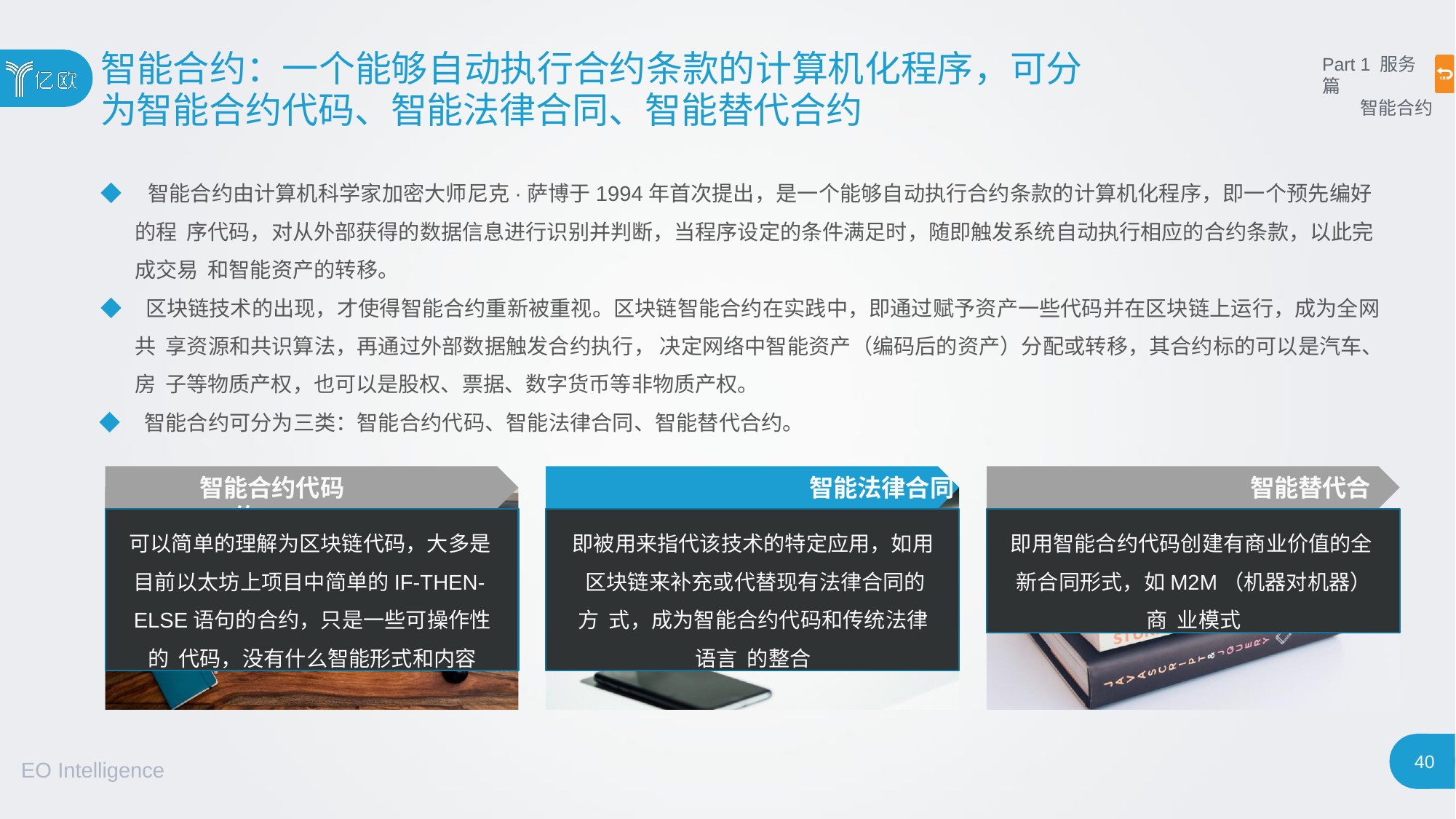

# 智能合约：一个能够自动执行合约条款的计算机化程序，可分
为智能合约代码、智能法律合同、智能替代合约
Part 1 服务篇
智能合约

◆ 智能合约由计算机科学家加密大师尼克·萨博于1994年首次提出，是一个能够自动执行合约条款的计算机化程序，即一个预先编好的程  序代码，对从外部获得的数据信息进行识别并判断，当程序设定的条件满足时，随即触发系统自动执行相应的合约条款，以此完成交易  和智能资产的转移。
◆ 区块链技术的出现，才使得智能合约重新被重视。区块链智能合约在实践中，即通过赋予资产一些代码并在区块链上运行，成为全网共  享资源和共识算法，再通过外部数据触发合约执行， 决定网络中智能资产（编码后的资产）分配或转移，其合约标的可以是汽车、房  子等物质产权，也可以是股权、票据、数字货币等非物质产权。
◆ 智能合约可分为三类：智能合约代码、智能法律合同、智能替代合约。

智能合约代码	智能法律合同	智能替代合约

可以简单的理解为区块链代码，大多是  目前以太坊上项目中简单的IF-THEN-  ELSE语句的合约，只是一些可操作性的  代码，没有什么智能形式和内容
即被用来指代该技术的特定应用，如用  区块链来补充或代替现有法律合同的方  式，成为智能合约代码和传统法律语言  的整合
即用智能合约代码创建有商业价值的全  新合同形式，如M2M（机器对机器）商  业模式
40
EO Intelligence